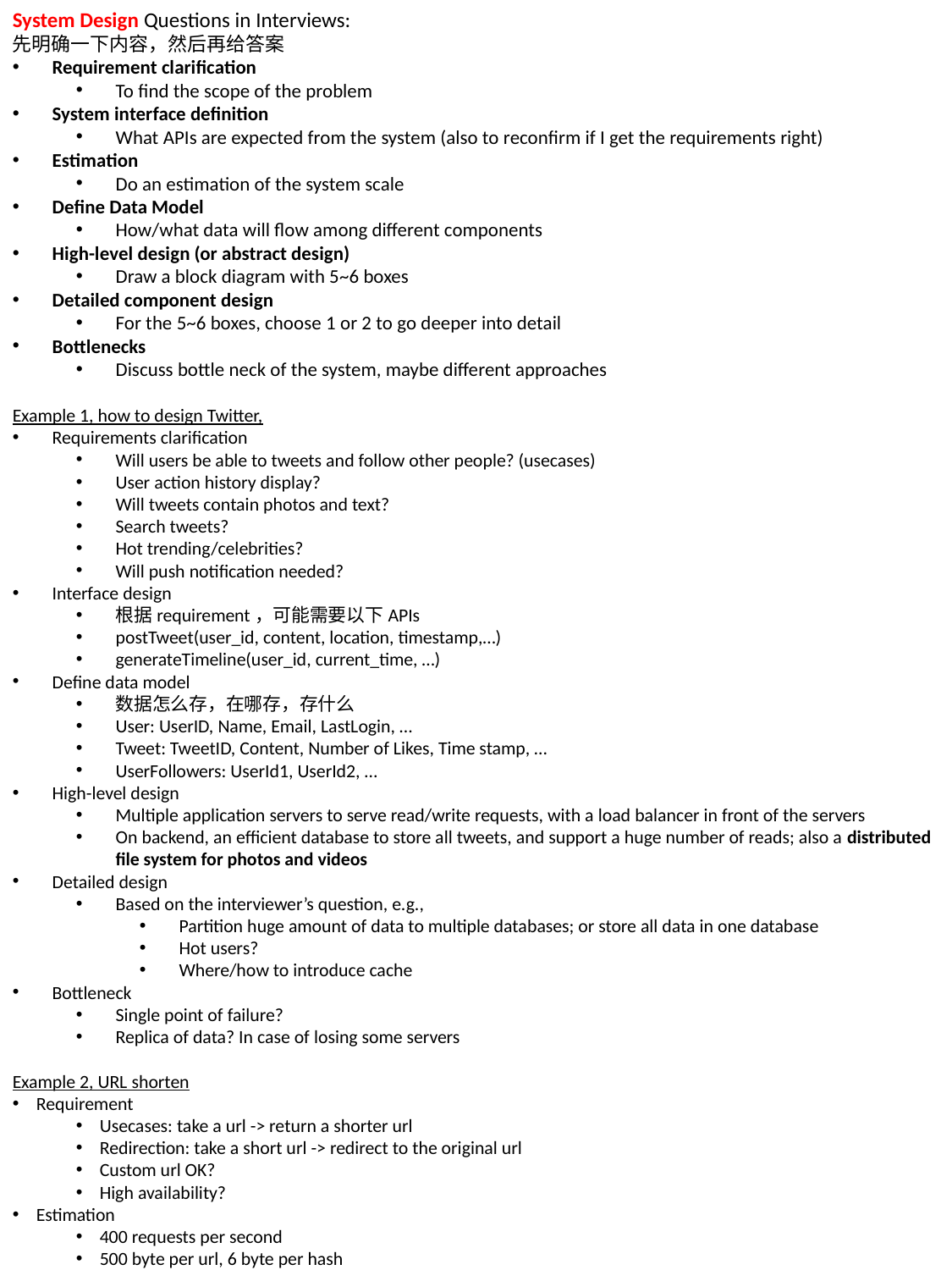

System Design Questions in Interviews:
先明确一下内容，然后再给答案
Requirement clarification
To find the scope of the problem
System interface definition
What APIs are expected from the system (also to reconfirm if I get the requirements right)
Estimation
Do an estimation of the system scale
Define Data Model
How/what data will flow among different components
High-level design (or abstract design)
Draw a block diagram with 5~6 boxes
Detailed component design
For the 5~6 boxes, choose 1 or 2 to go deeper into detail
Bottlenecks
Discuss bottle neck of the system, maybe different approaches

Example 1, how to design Twitter,
Requirements clarification
Will users be able to tweets and follow other people? (usecases)
User action history display?
Will tweets contain photos and text?
Search tweets?
Hot trending/celebrities?
Will push notification needed?
Interface design
根据requirement，可能需要以下APIs
postTweet(user_id, content, location, timestamp,…)
generateTimeline(user_id, current_time, …)
Define data model
数据怎么存，在哪存，存什么
User: UserID, Name, Email, LastLogin, …
Tweet: TweetID, Content, Number of Likes, Time stamp, …
UserFollowers: UserId1, UserId2, …
High-level design
Multiple application servers to serve read/write requests, with a load balancer in front of the servers
On backend, an efficient database to store all tweets, and support a huge number of reads; also a distributed file system for photos and videos
Detailed design
Based on the interviewer’s question, e.g.,
Partition huge amount of data to multiple databases; or store all data in one database
Hot users?
Where/how to introduce cache
Bottleneck
Single point of failure?
Replica of data? In case of losing some servers

Example 2, URL shorten
Requirement
Usecases: take a url -> return a shorter url
Redirection: take a short url -> redirect to the original url
Custom url OK?
High availability?
Estimation
400 requests per second
500 byte per url, 6 byte per hash
3TB for all url, 36GB for all hash
Data read per second 360 x 506 = 180 k bytes
To speed up disk r/w, do I choose SSD?
Abstract design
Load balancer? 400 requests per second is no big deal, so NO
Application service layer
Shortening service
Redirection service
Data storage layer (hash->url mapping)
Like a big hash table
Hashed_url = convert_to_base64(md5(original_url+salt))[:6]
Cache system? Maybe
Database caching
Bottleneck
Based on estimation, traffic is NOT the problem, instead how to search through 3TB is more problematic. May need to distribute the database on multiple machines. (Database replication is the frequent electronic copying data from a database in one computer or server to a database in another so that all users share the same level of information. The result is a distributed database in which users can access data relevant to their tasks without interfering with the work of others.)
经过以上论述，如果interviewer同意，则进行更详细的design
Example: How to design a Text Editor?
Who will use this editor? Programmers?
Classes needed: GUI, formatting, saving/loading files, handling inputs, etc.
Key Points: Simplicity, reusability and extendibility.
需要google一下有没有现成答案…